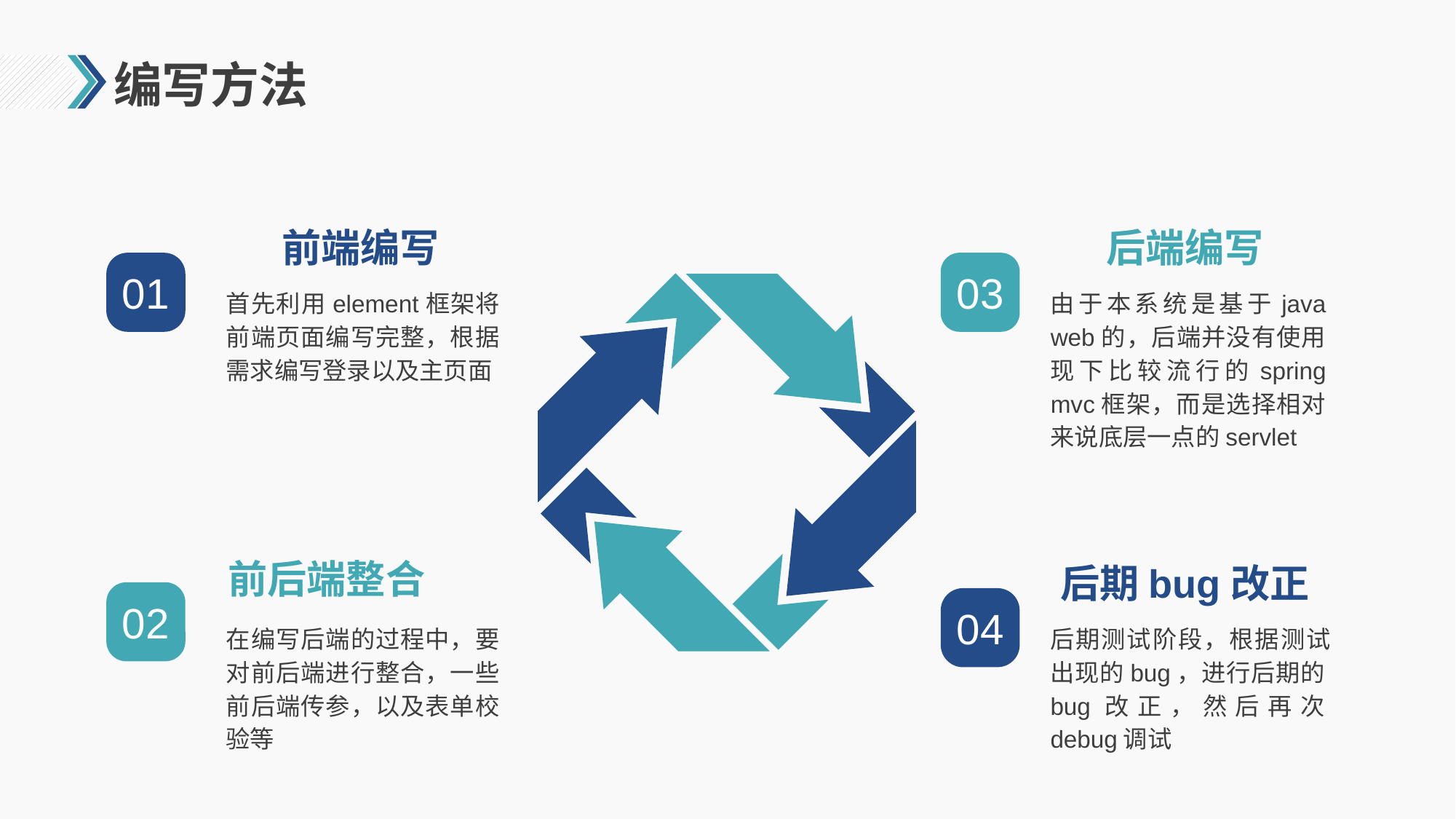

# 编写方法

前端编写
后端编写
01
03
首先利用element框架将前端页面编写完整，根据需求编写登录以及主页面
由于本系统是基于java web的，后端并没有使用现下比较流行的spring mvc框架，而是选择相对来说底层一点的servlet

前后端整合
后期bug改正
02
04
在编写后端的过程中，要对前后端进行整合，一些前后端传参，以及表单校验等
后期测试阶段，根据测试出现的bug，进行后期的bug改正，然后再次debug调试